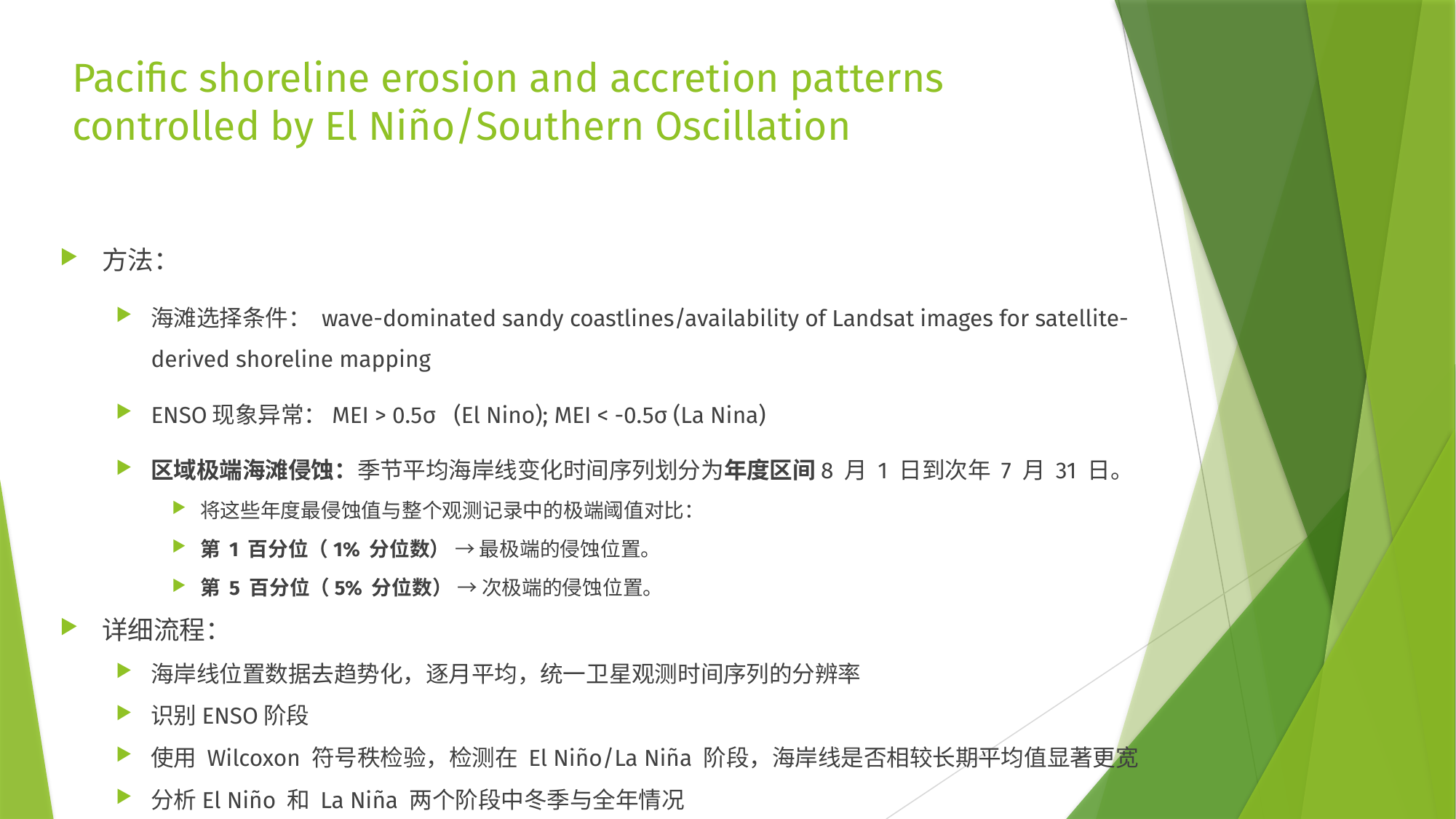

# Pacific shoreline erosion and accretion patterns controlled by El Niño/Southern Oscillation
方法：
海滩选择条件： wave-dominated sandy coastlines/availability of Landsat images for satellite-derived shoreline mapping
ENSO现象异常：MEI > 0.5σ   (El Nino); MEI < -0.5σ (La Nina)
区域极端海滩侵蚀：季节平均海岸线变化时间序列划分为年度区间8 月 1 日到次年 7 月 31 日。
将这些年度最侵蚀值与整个观测记录中的极端阈值对比：
第 1 百分位（1% 分位数） → 最极端的侵蚀位置。
第 5 百分位（5% 分位数） → 次极端的侵蚀位置。
详细流程：
海岸线位置数据去趋势化，逐月平均，统一卫星观测时间序列的分辨率
识别ENSO阶段
使用 Wilcoxon 符号秩检验，检测在 El Niño/La Niña 阶段，海岸线是否相较长期平均值显著更宽
分析El Niño 和 La Niña 两个阶段中冬季与全年情况